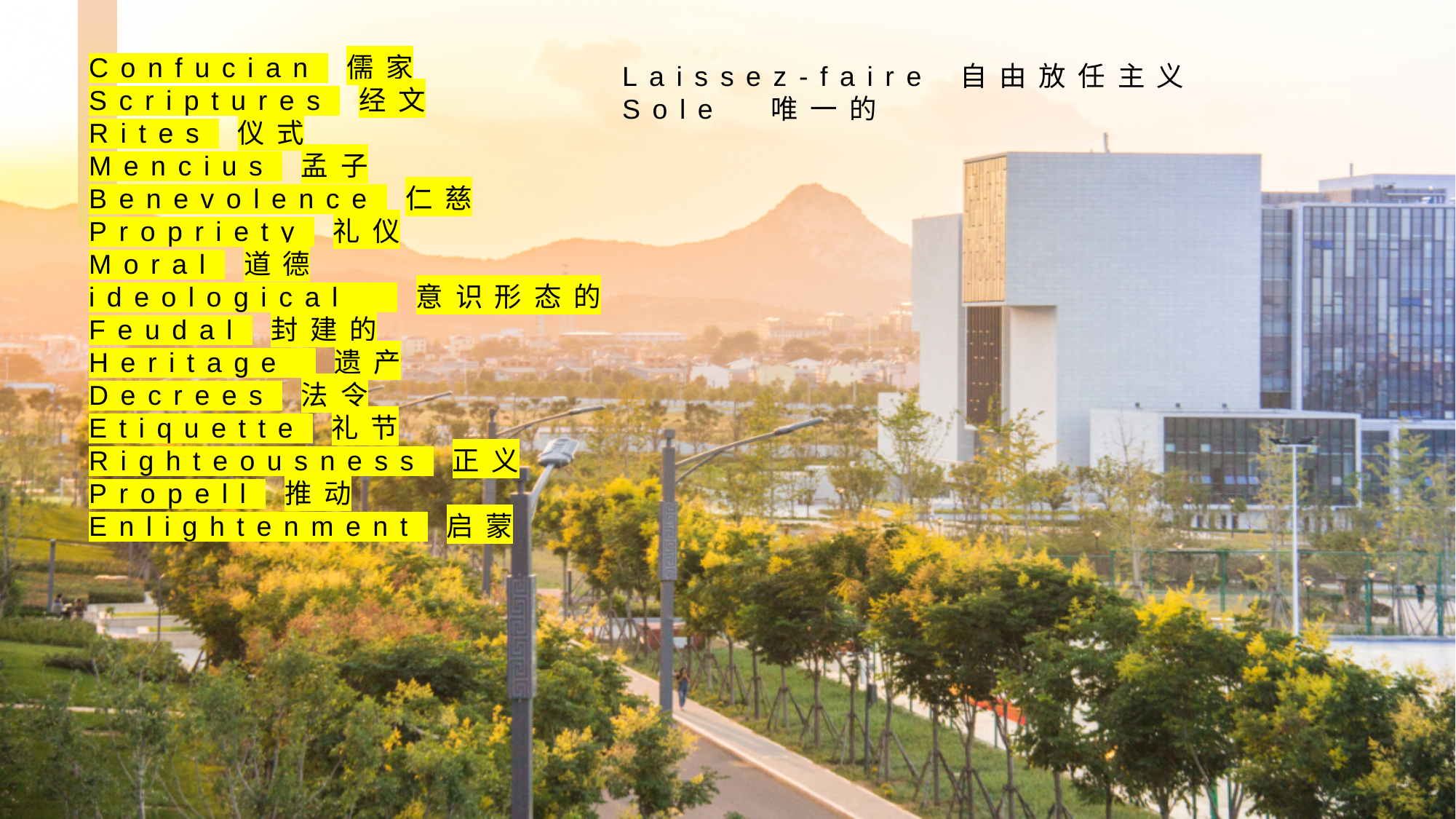

Confucian 儒家
Scriptures 经文
Rites 仪式
Mencius 孟子
Benevolence 仁慈
Propriety 礼仪
Moral 道德
ideological   意识形态的
Feudal 封建的
Heritage  遗产
Decrees 法令
Etiquette 礼节
Righteousness 正义
Propell 推动
Enlightenment 启蒙

Laissez-faire 自由放任主义
Sole  唯一的